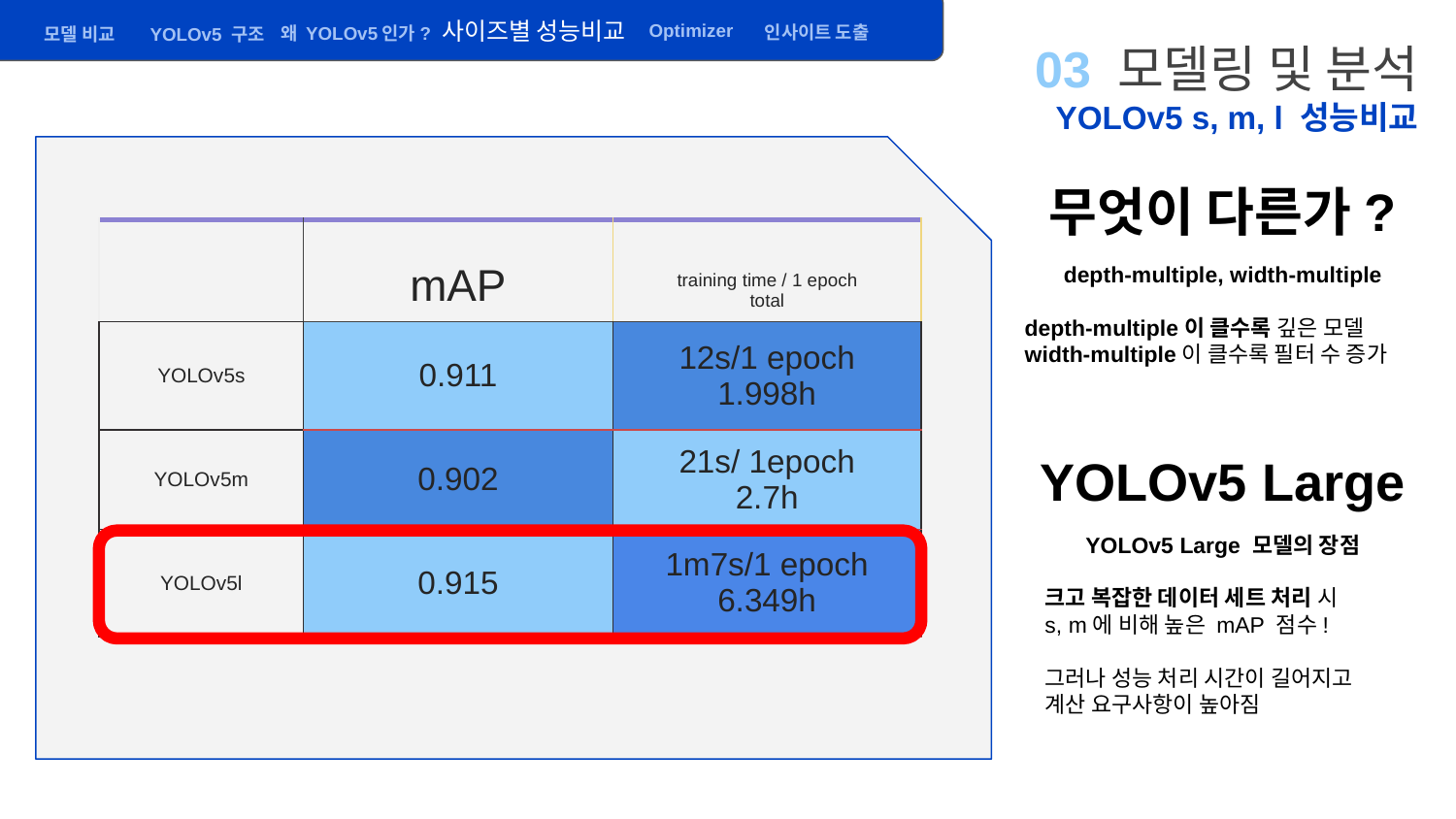

사이즈별 성능비교
왜 YOLOv5인가?
모델 비교
YOLOv5 구조
# 03 모델링 및 분석
Optimizer
인사이트 도출
YOLOv5 s, m, l 성능비교

무엇이 다른가?
|  | mAP | training time / 1 epoch total |
| --- | --- | --- |
| YOLOv5s | 0.911 | 12s/1 epoch 1.998h |
| YOLOv5m | 0.902 | 21s/ 1epoch 2.7h |
| YOLOv5l | 0.915 | 1m7s/1 epoch 6.349h |
depth-multiple, width-multiple

depth-multiple이 클수록 깊은 모델
width-multiple이 클수록 필터 수 증가
YOLOv5 Large
YOLOv5 Large 모델의 장점

크고 복잡한 데이터 세트 처리 시
s, m에 비해 높은 mAP 점수!

그러나 성능 처리 시간이 길어지고
계산 요구사항이 높아짐